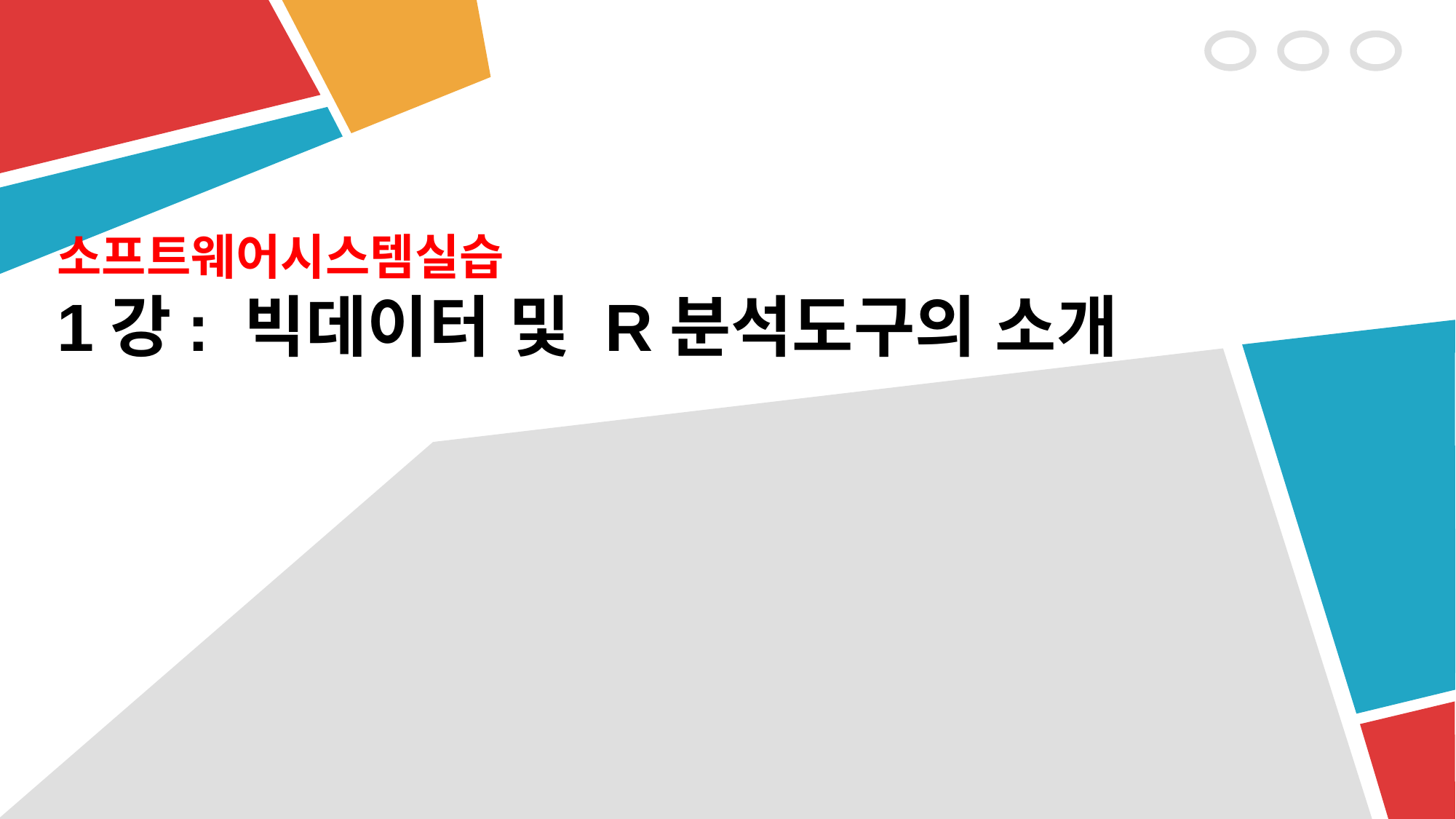

# 소프트웨어시스템실습 1강: 빅데이터 및 R분석도구의 소개